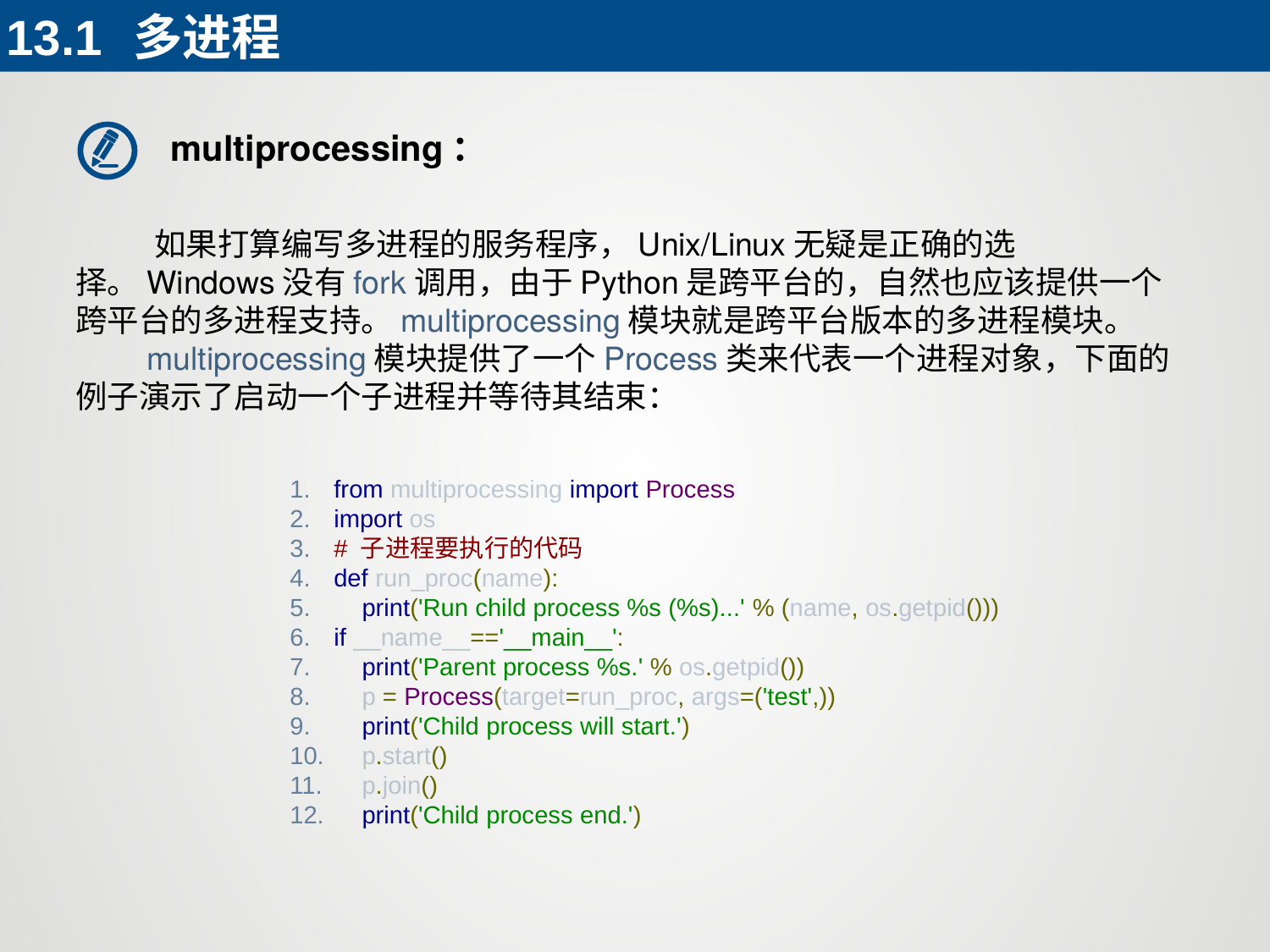

13.1	多进程
multiprocessing：

        如果打算编写多进程的服务程序，Unix/Linux无疑是正确的选择。Windows没有fork调用，由于Python是跨平台的，自然也应该提供一个跨平台的多进程支持。multiprocessing模块就是跨平台版本的多进程模块。
        multiprocessing模块提供了一个Process类来代表一个进程对象，下面的例子演示了启动一个子进程并等待其结束：
from multiprocessing import Process
import os
# 子进程要执行的代码
def run_proc(name):
    print('Run child process %s (%s)...' % (name, os.getpid()))
if __name__=='__main__':
    print('Parent process %s.' % os.getpid())
    p = Process(target=run_proc, args=('test',))
    print('Child process will start.')
    p.start()
    p.join()
    print('Child process end.')